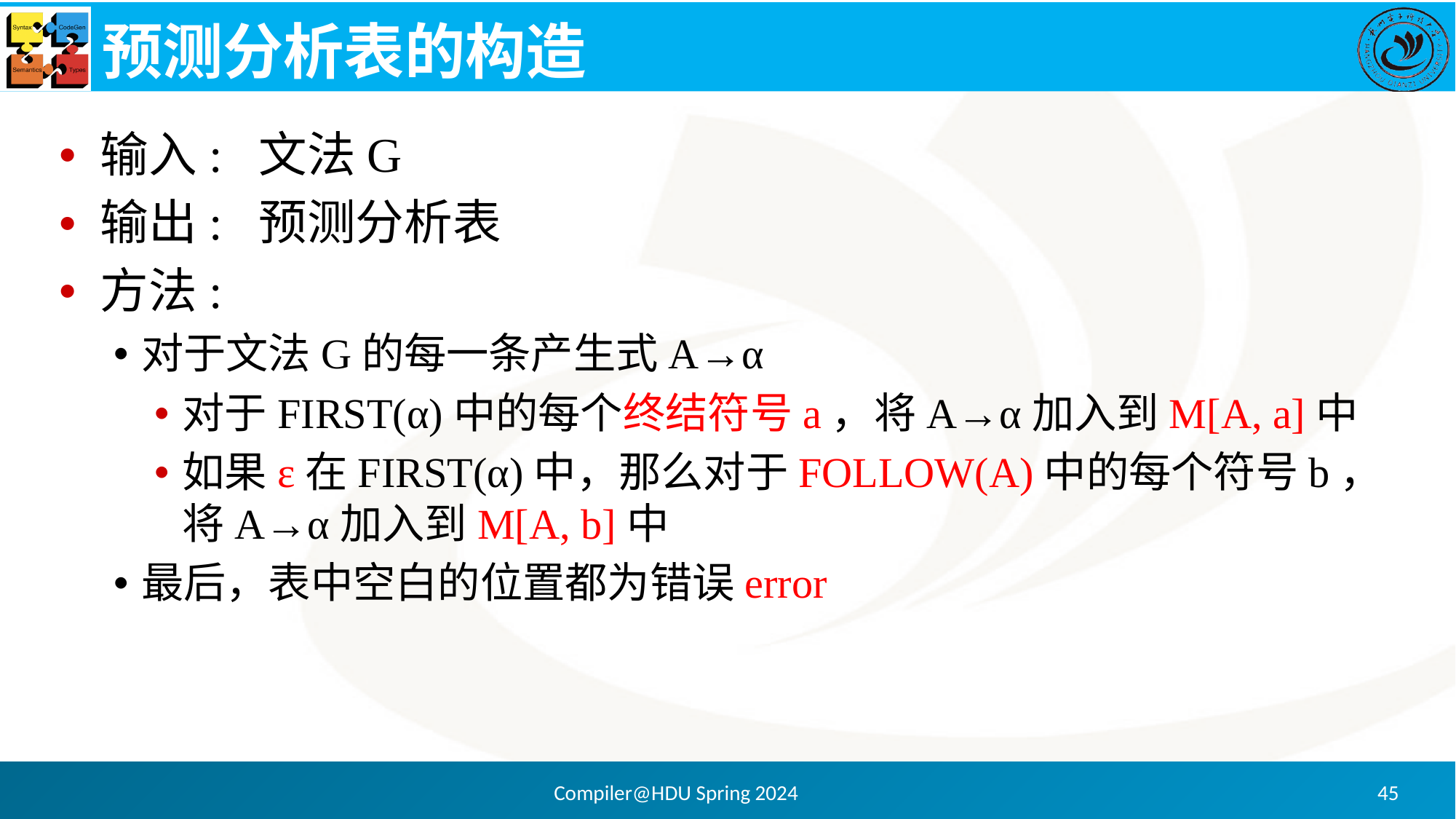

# 预测分析表的构造
输入:  文法G
输出:  预测分析表
方法:
对于文法G的每一条产生式A→α
对于FIRST(α)中的每个终结符号a，将A→α加入到M[A, a]中
如果ε在FIRST(α)中，那么对于FOLLOW(A)中的每个符号b，将A→α加入到M[A, b]中
最后，表中空白的位置都为错误error
Compiler@HDU Spring 2024
45